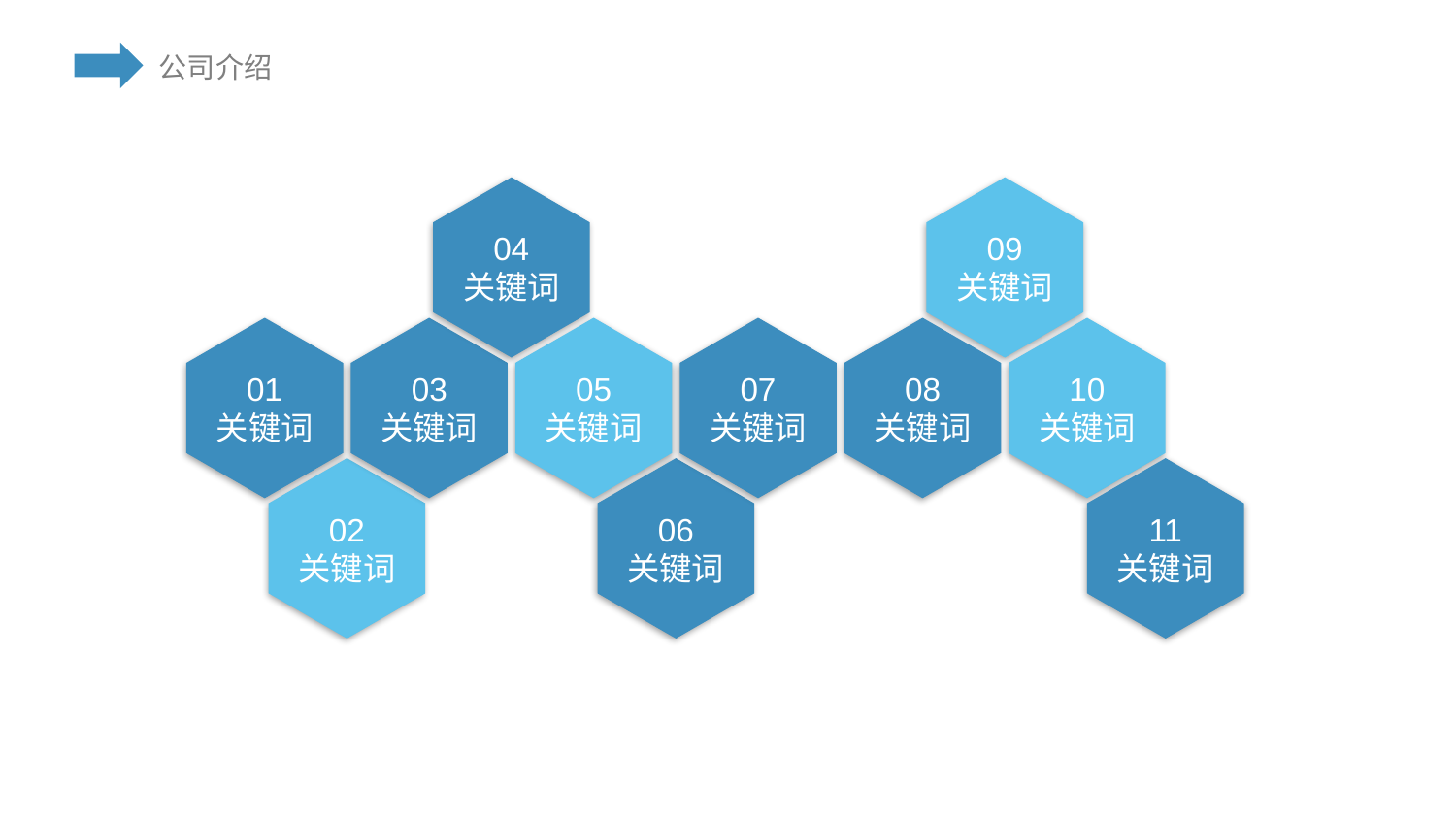

04
关键词
09
关键词
01
关键词
03
关键词
05
关键词
07
关键词
08
关键词
10
关键词
11
关键词
02
关键词
06
关键词